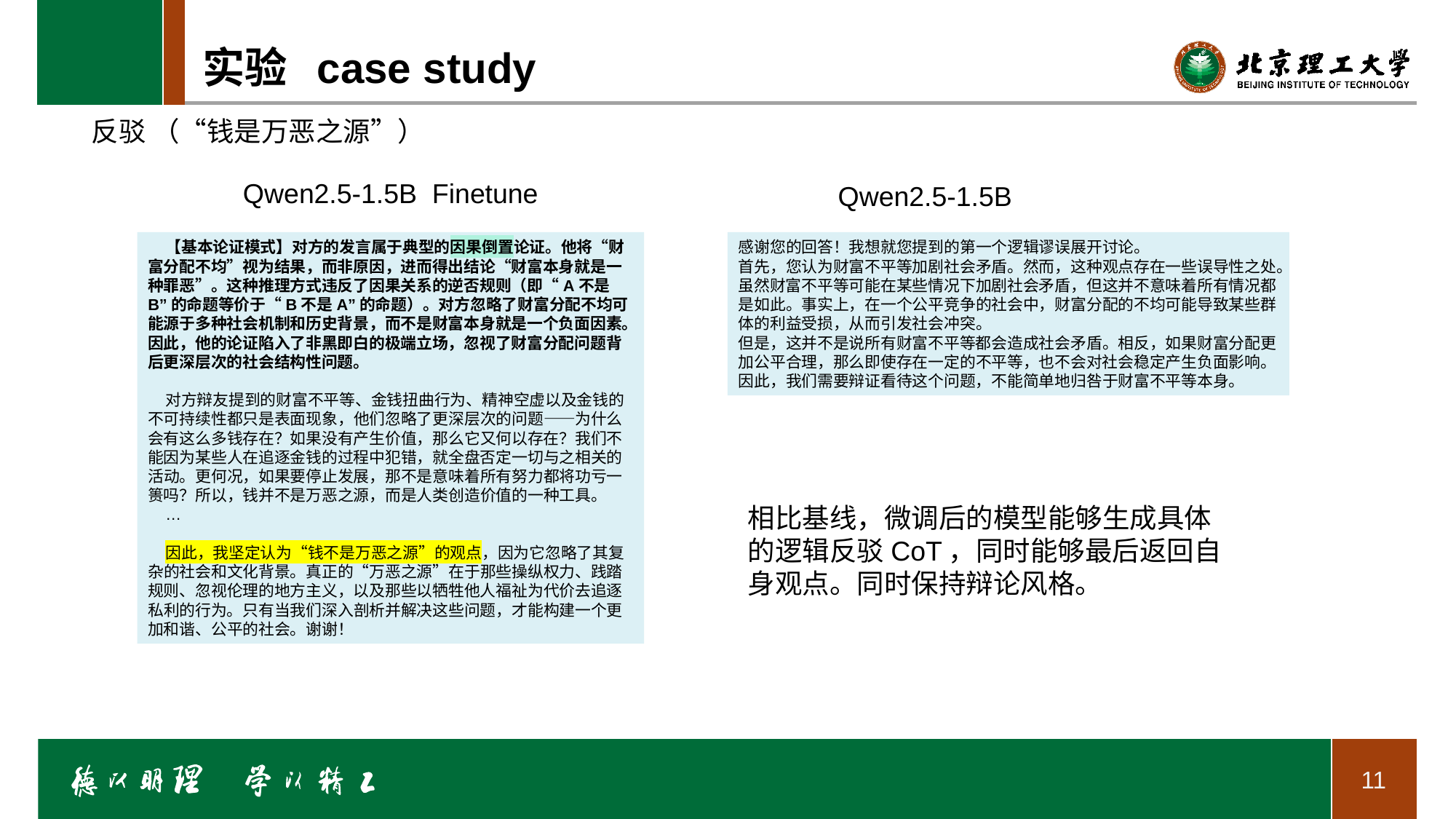

# 实验  case study
反驳 （“钱是万恶之源”）
Qwen2.5-1.5B  Finetune
Qwen2.5-1.5B
    【基本论证模式】对方的发言属于典型的因果倒置论证。他将“财富分配不均”视为结果，而非原因，进而得出结论“财富本身就是一种罪恶”。这种推理方式违反了因果关系的逆否规则（即“A不是B”的命题等价于“B不是A”的命题）。对方忽略了财富分配不均可能源于多种社会机制和历史背景，而不是财富本身就是一个负面因素。因此，他的论证陷入了非黑即白的极端立场，忽视了财富分配问题背后更深层次的社会结构性问题。

    对方辩友提到的财富不平等、金钱扭曲行为、精神空虚以及金钱的不可持续性都只是表面现象，他们忽略了更深层次的问题——为什么会有这么多钱存在？如果没有产生价值，那么它又何以存在？我们不能因为某些人在追逐金钱的过程中犯错，就全盘否定一切与之相关的活动。更何况，如果要停止发展，那不是意味着所有努力都将功亏一篑吗？所以，钱并不是万恶之源，而是人类创造价值的一种工具。
    …

    因此，我坚定认为“钱不是万恶之源”的观点，因为它忽略了其复杂的社会和文化背景。真正的“万恶之源”在于那些操纵权力、践踏规则、忽视伦理的地方主义，以及那些以牺牲他人福祉为代价去追逐私利的行为。只有当我们深入剖析并解决这些问题，才能构建一个更加和谐、公平的社会。谢谢！
感谢您的回答！我想就您提到的第一个逻辑谬误展开讨论。
首先，您认为财富不平等加剧社会矛盾。然而，这种观点存在一些误导性之处。虽然财富不平等可能在某些情况下加剧社会矛盾，但这并不意味着所有情况都是如此。事实上，在一个公平竞争的社会中，财富分配的不均可能导致某些群体的利益受损，从而引发社会冲突。
但是，这并不是说所有财富不平等都会造成社会矛盾。相反，如果财富分配更加公平合理，那么即使存在一定的不平等，也不会对社会稳定产生负面影响。
因此，我们需要辩证看待这个问题，不能简单地归咎于财富不平等本身。
相比基线，微调后的模型能够生成具体的逻辑反驳CoT，同时能够最后返回自身观点。同时保持辩论风格。